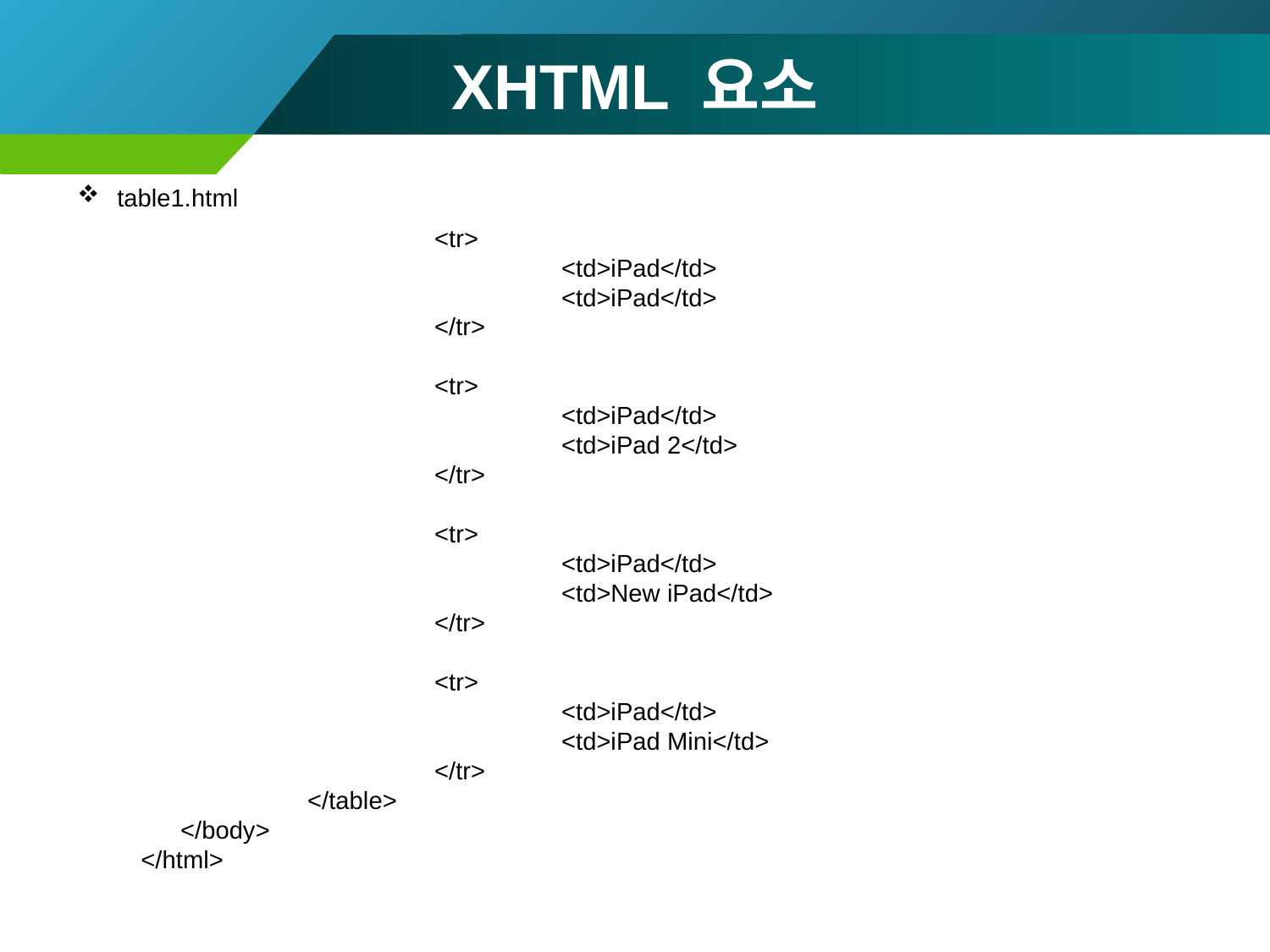

# XHTML 요소
table1.html
			<tr>
				<td>iPad</td>
				<td>iPad</td>
			</tr>

      		<tr>
				<td>iPad</td>
				<td>iPad 2</td>
			</tr>

			<tr>
				<td>iPad</td>
				<td>New iPad</td>
			</tr>

			<tr>
				<td>iPad</td>
				<td>iPad Mini</td>
			</tr>
		</table>
	</body>
</html>
82